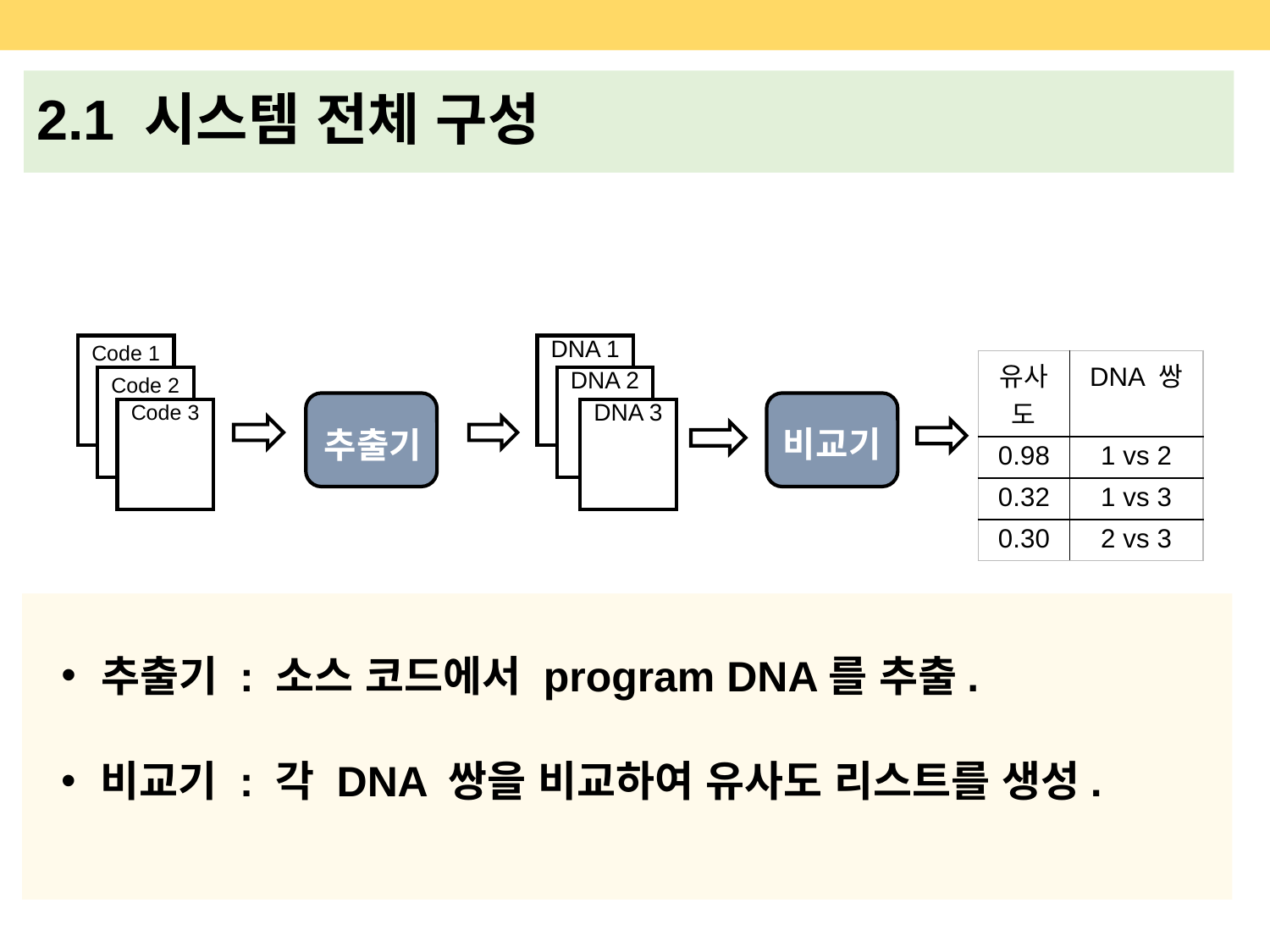

4
2.1 시스템 전체 구성
Code 1

DNA 1

DNA 2

DNA 3

| 유사도 | DNA 쌍 |
| --- | --- |
| 0.98 | 1 vs 2 |
| 0.32 | 1 vs 3 |
| 0.30 | 2 vs 3 |
Code 2

Code 3

비교기
추출기

추출기 : 소스 코드에서 program DNA를 추출.
비교기 : 각 DNA 쌍을 비교하여 유사도 리스트를 생성.